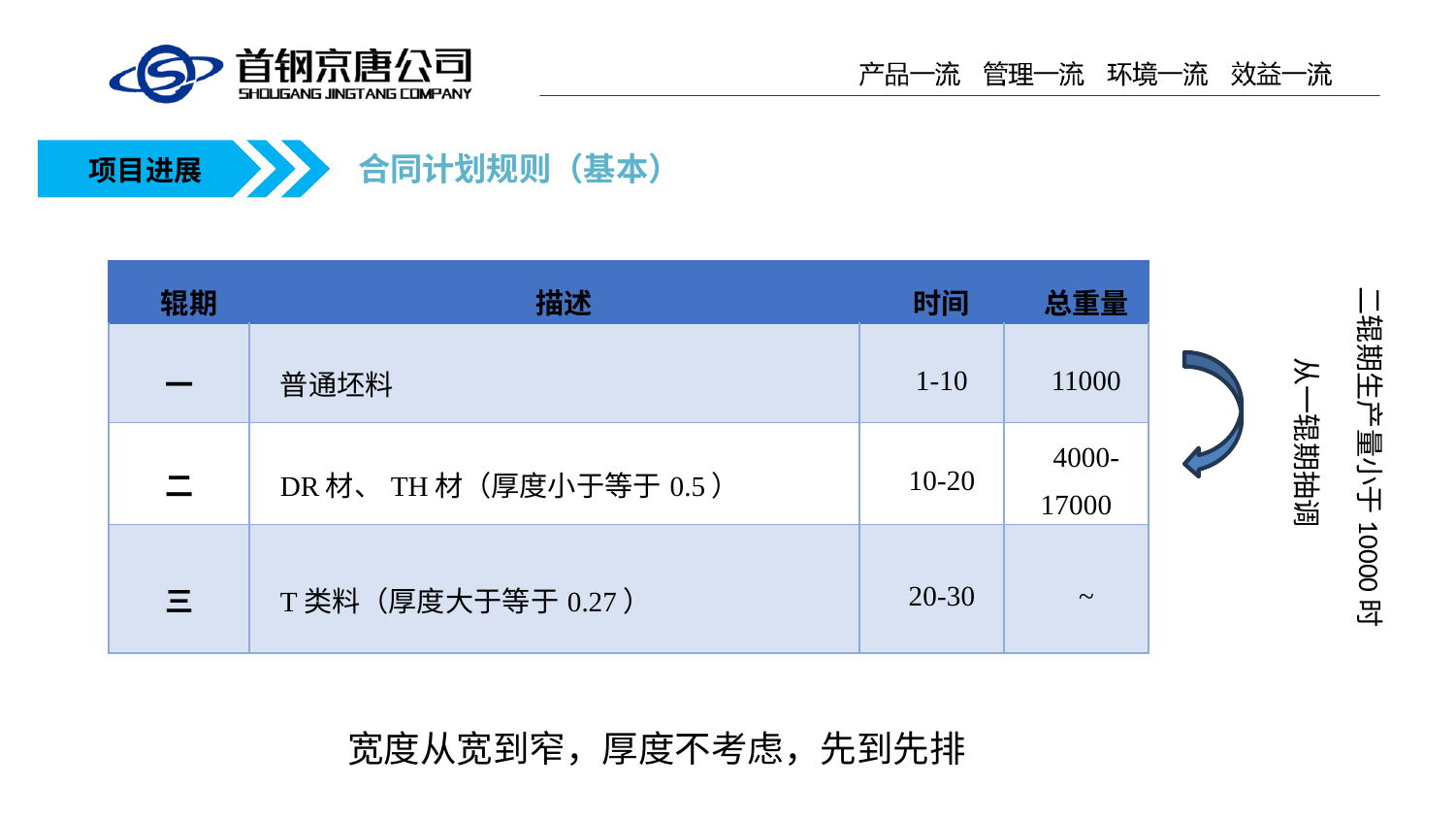

合同计划规则（基本）
项目进展
| 辊期 | 描述 | 时间 | 总重量 |
| --- | --- | --- | --- |
| 一 | 普通坯料 | 1-10 | 11000 |
| 二 | DR材、TH材（厚度小于等于0.5） | 10-20 | 4000-17000 |
| 三 | T类料（厚度大于等于0.27） | 20-30 | ~ |
二辊期生产量小于10000时
从一辊期抽调

宽度从宽到窄，厚度不考虑，先到先排